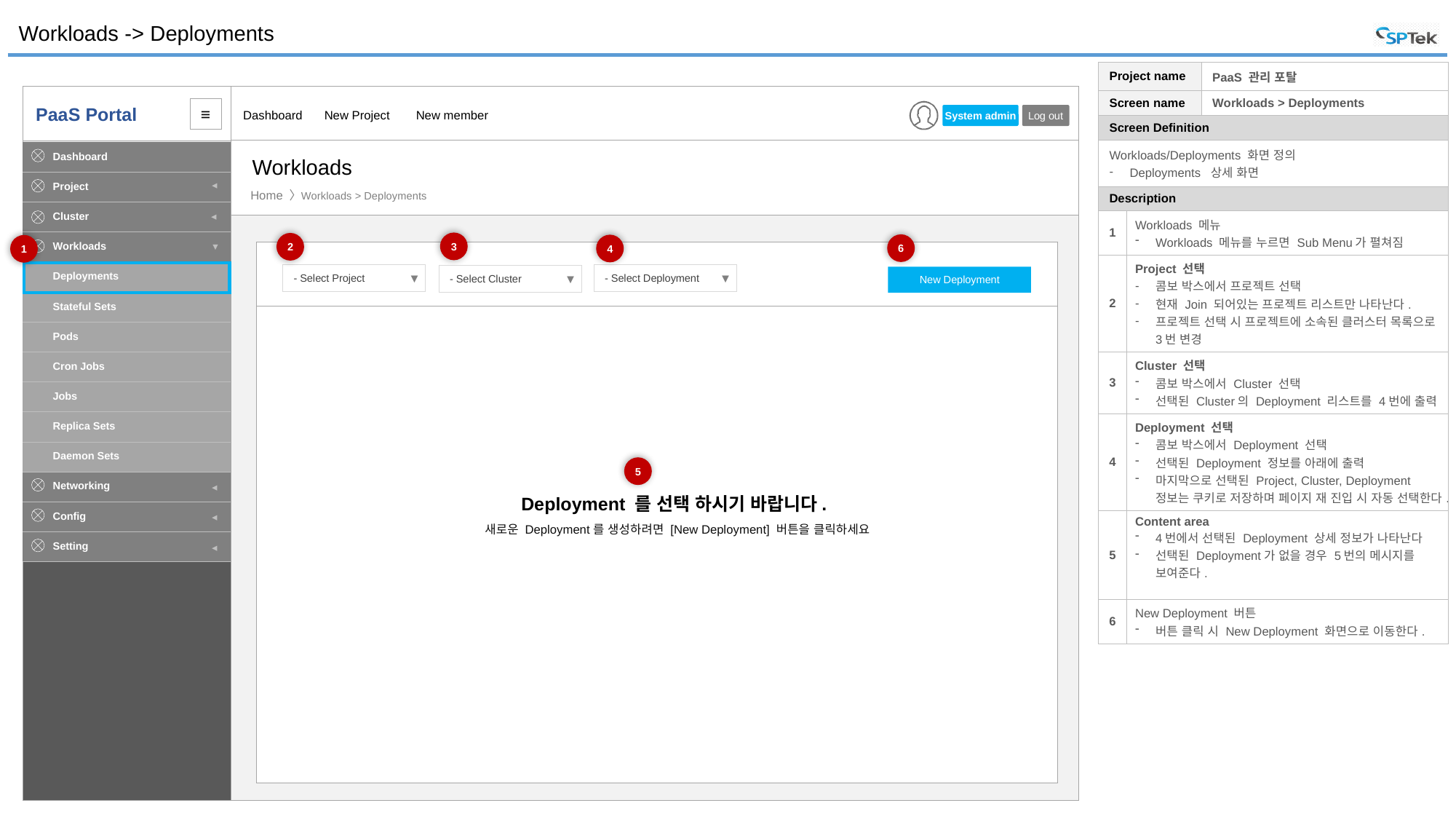

# Workloads -> Deployments
| Project name |  | PaaS 관리 포탈 |
| --- | --- | --- |
| Screen name |  | Workloads > Deployments |
| Screen Definition |  |  |
| Workloads/Deployments 화면 정의 Deployments 상세 화면 |  |  |
| Description |  |  |
| 1 | Workloads 메뉴 Workloads 메뉴를 누르면 Sub Menu가 펼쳐짐 |  |
| 2 | Project 선택 콤보 박스에서 프로젝트 선택 현재 Join 되어있는 프로젝트 리스트만 나타난다. 프로젝트 선택 시 프로젝트에 소속된 클러스터 목록으로 3번 변경 |  |
| 3 | Cluster 선택 콤보 박스에서 Cluster 선택 선택된 Cluster의 Deployment 리스트를 4번에 출력 |  |
| 4 | Deployment 선택 콤보 박스에서 Deployment 선택 선택된 Deployment 정보를 아래에 출력 마지막으로 선택된 Project, Cluster, Deployment 정보는 쿠키로 저장하며 페이지 재 진입 시 자동 선택한다. |  |
| 5 | Content area 4번에서 선택된 Deployment 상세 정보가 나타난다 선택된 Deployment가 없을 경우 5번의 메시지를 보여준다. |  |
| 6 | New Deployment 버튼 버튼 클릭 시 New Deployment 화면으로 이동한다. |  |
Workloads
Workloads > Deployments
3
2
6
4
1

- Select Project
▼
- Select Deployment
▼
- Select Cluster
▼
New Deployment

5
Deployment 를 선택 하시기 바랍니다.
새로운 Deployment를 생성하려면 [New Deployment] 버튼을 클릭하세요